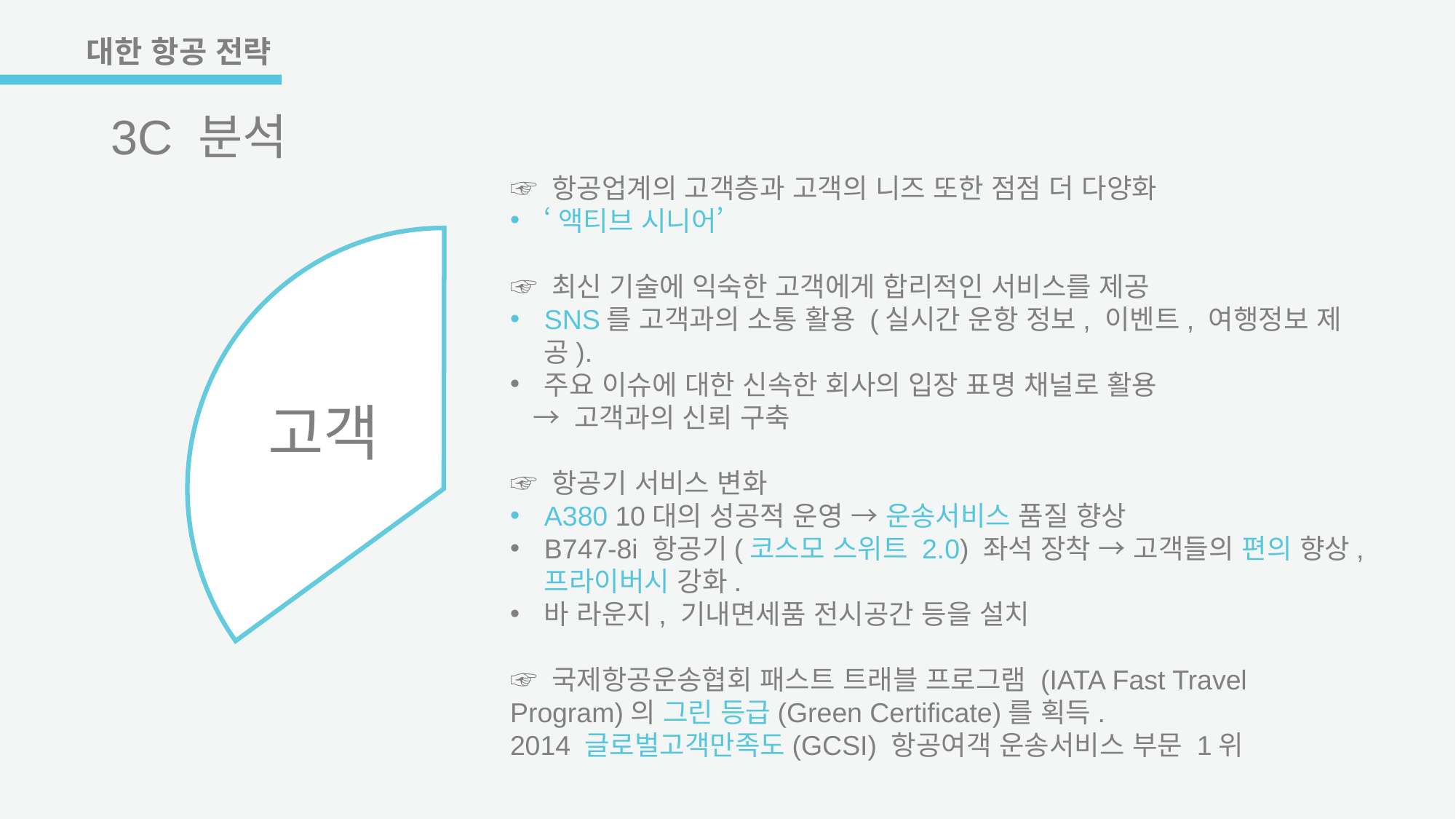

대한 항공 전략

# 3C 분석
☞ 항공업계의 고객층과 고객의 니즈 또한 점점 더 다양화
‘액티브 시니어’

☞ 최신 기술에 익숙한 고객에게 합리적인 서비스를 제공
SNS를 고객과의 소통 활용 (실시간 운항 정보, 이벤트, 여행정보 제공).
주요 이슈에 대한 신속한 회사의 입장 표명 채널로 활용
   → 고객과의 신뢰 구축

☞ 항공기 서비스 변화
A380 10대의 성공적 운영 → 운송서비스 품질 향상
B747-8i 항공기(코스모 스위트 2.0) 좌석 장착 → 고객들의 편의 향상, 프라이버시 강화.
바 라운지, 기내면세품 전시공간 등을 설치

☞ 국제항공운송협회 패스트 트래블 프로그램 (IATA Fast Travel Program)의 그린 등급(Green Certificate)를 획득.
2014 글로벌고객만족도(GCSI) 항공여객 운송서비스 부문 1위

 고객